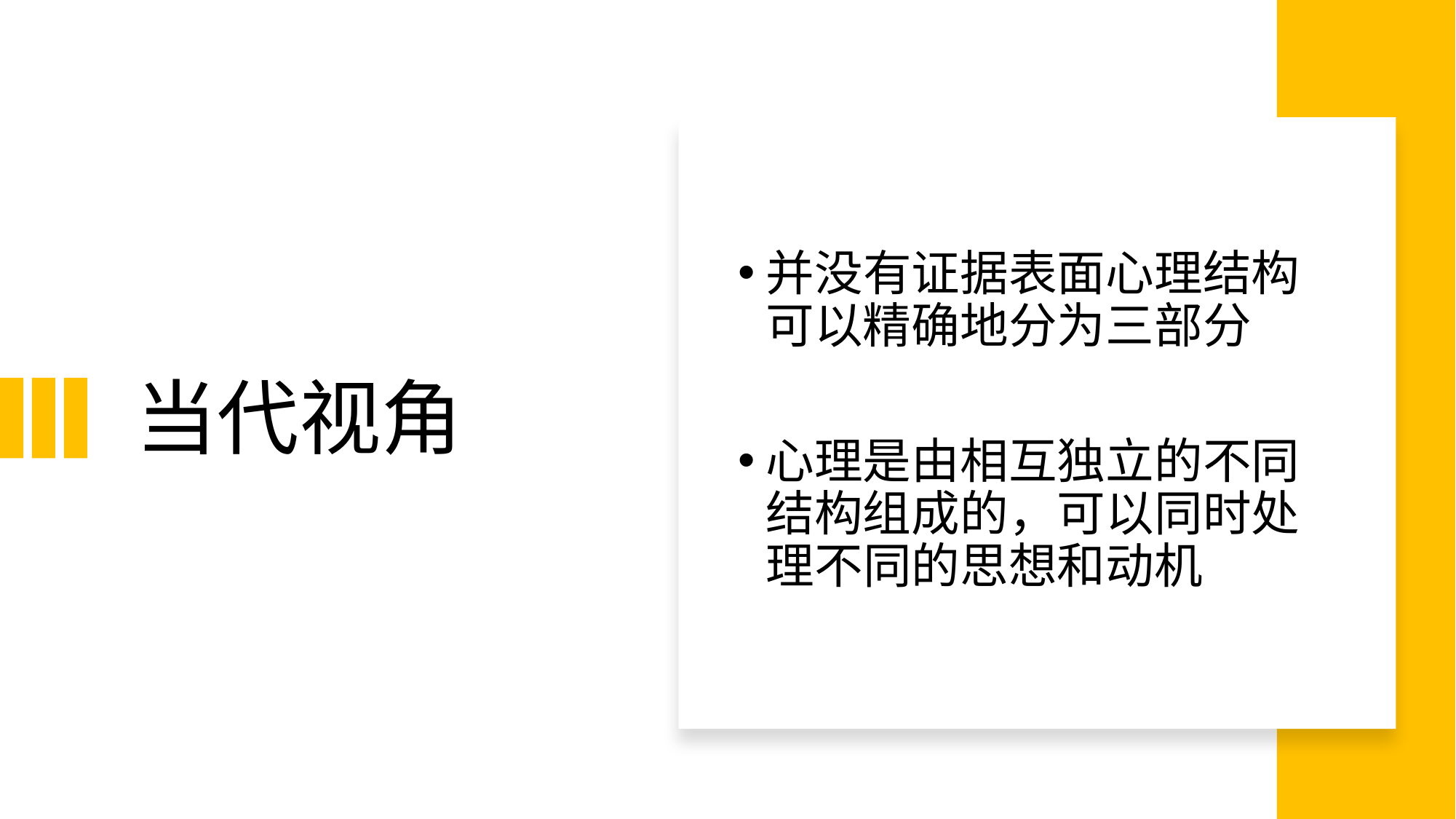

# 当代视角
并没有证据表面心理结构可以精确地分为三部分

心理是由相互独立的不同结构组成的，可以同时处理不同的思想和动机